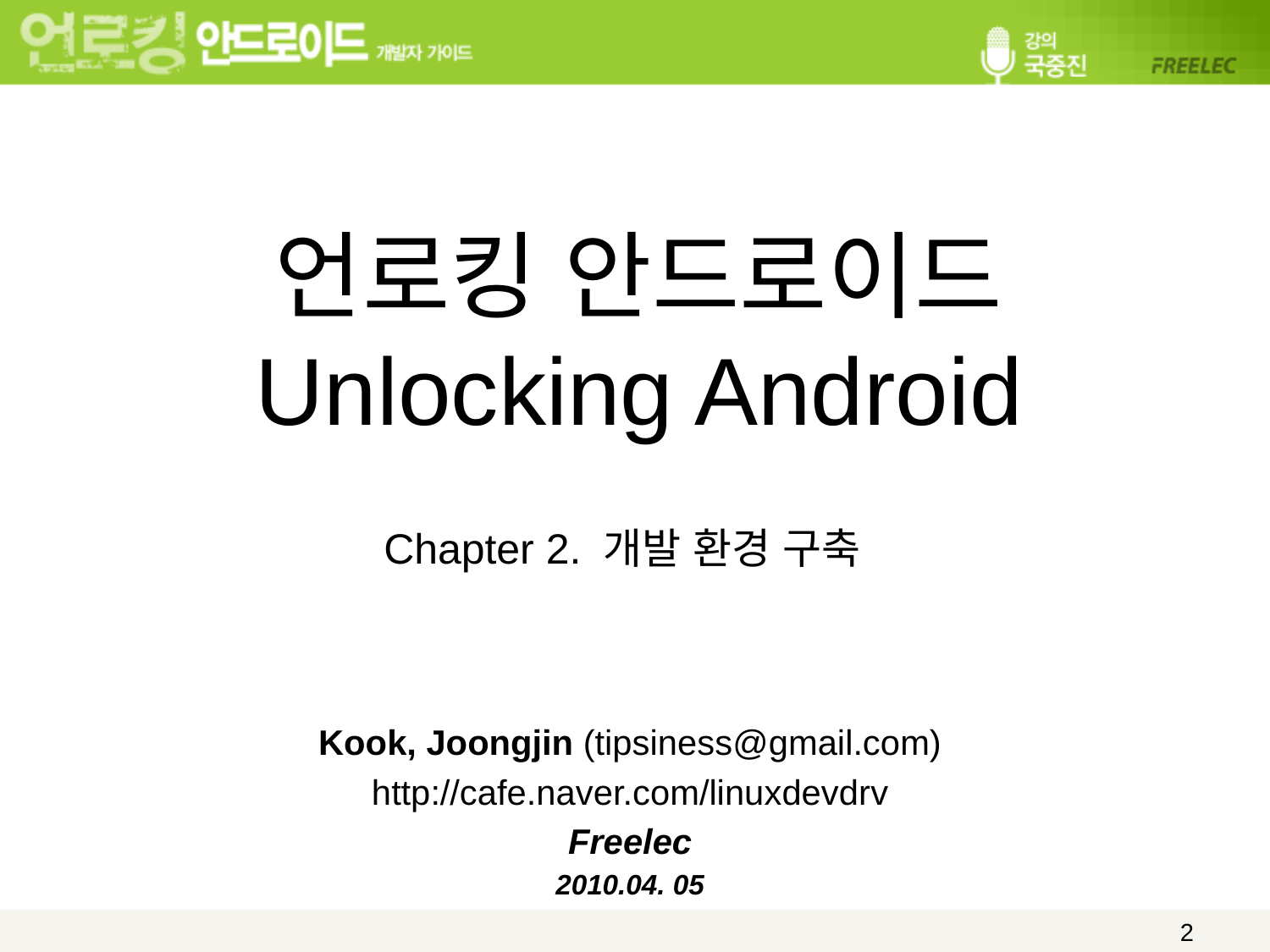

# 언로킹 안드로이드 Unlocking Android
Chapter 2. 개발 환경 구축
Kook, Joongjin (tipsiness@gmail.com)
http://cafe.naver.com/linuxdevdrv
Freelec
2010.04. 05
2